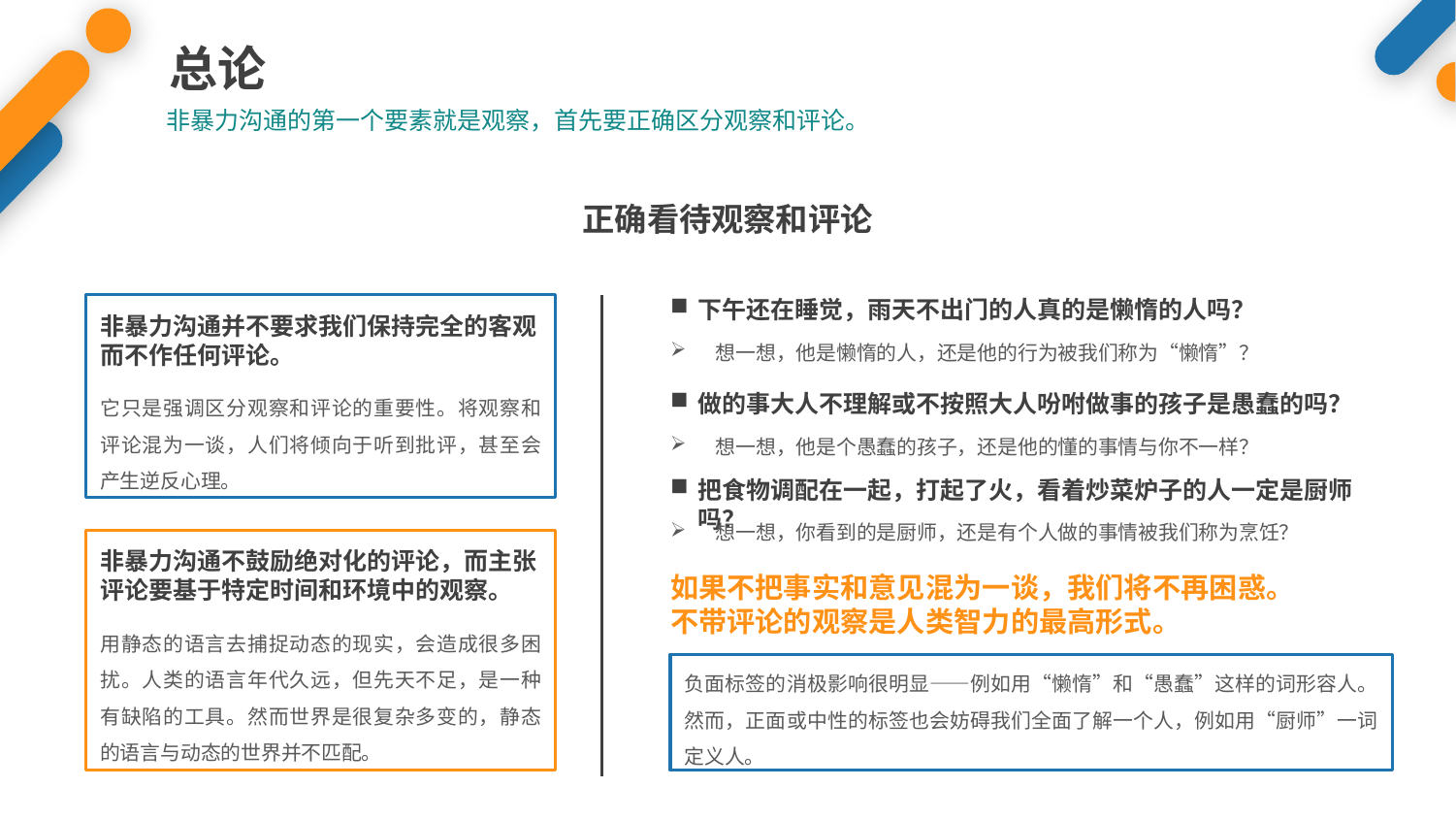

总论
非暴力沟通的第一个要素就是观察，首先要正确区分观察和评论。
正确看待观察和评论

下午还在睡觉，雨天不出门的人真的是懒惰的人吗？
非暴力沟通并不要求我们保持完全的客观而不作任何评论。
想一想，他是懒惰的人，还是他的行为被我们称为“懒惰”？
它只是强调区分观察和评论的重要性。将观察和评论混为一谈，人们将倾向于听到批评，甚至会产生逆反心理。
做的事大人不理解或不按照大人吩咐做事的孩子是愚蠢的吗？
想一想，他是个愚蠢的孩子，还是他的懂的事情与你不一样？
把食物调配在一起，打起了火，看着炒菜炉子的人一定是厨师吗？
想一想，你看到的是厨师，还是有个人做的事情被我们称为烹饪？

非暴力沟通不鼓励绝对化的评论，而主张评论要基于特定时间和环境中的观察。
如果不把事实和意见混为一谈，我们将不再困惑。
不带评论的观察是人类智力的最高形式。
用静态的语言去捕捉动态的现实，会造成很多困扰。人类的语言年代久远，但先天不足，是一种有缺陷的工具。然而世界是很复杂多变的，静态的语言与动态的世界并不匹配。
负面标签的消极影响很明显——例如用“懒惰”和“愚蠢”这样的词形容人。然而，正面或中性的标签也会妨碍我们全面了解一个人，例如用“厨师”一词定义人。